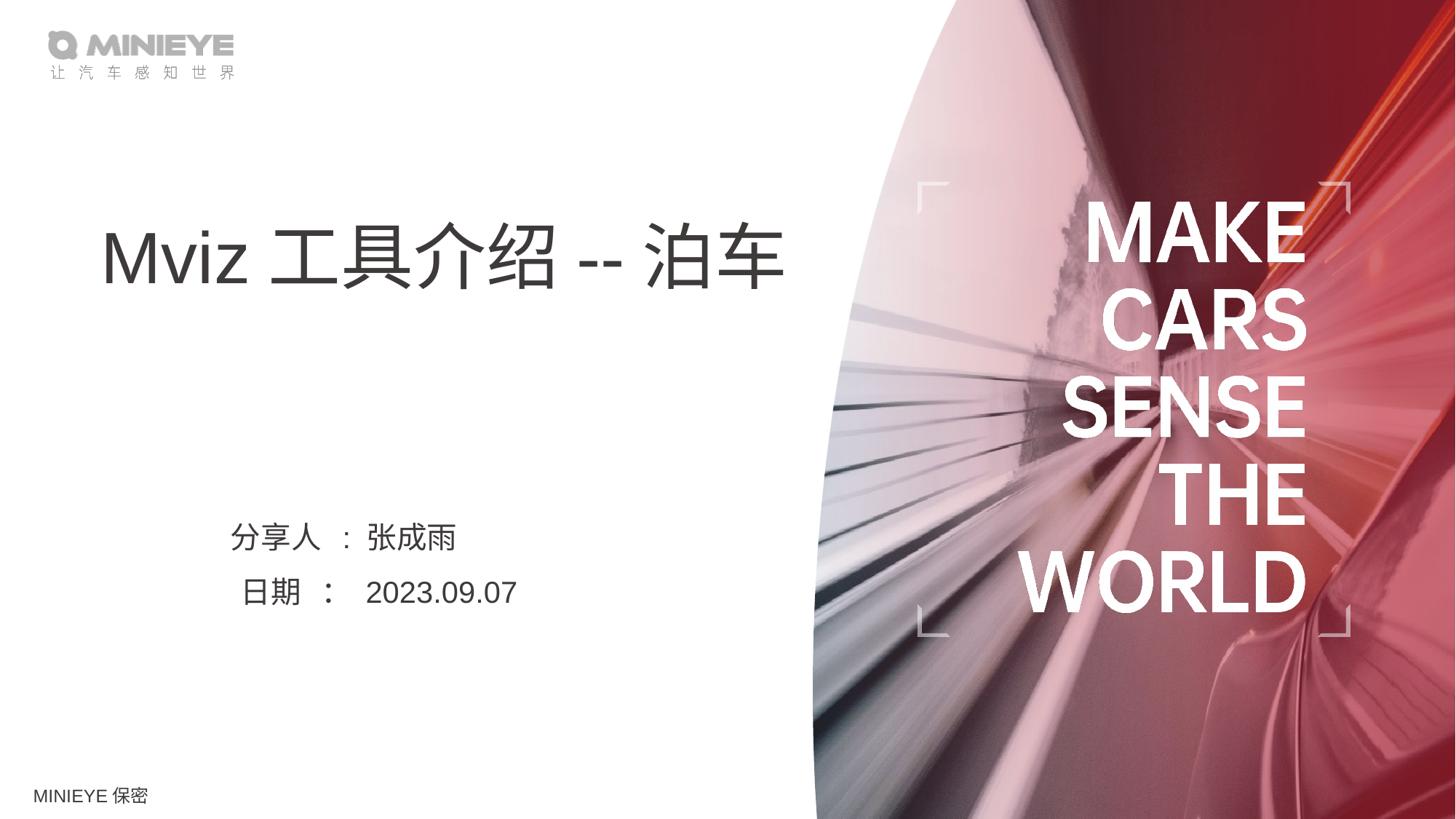

# Mviz工具介绍--泊车
       分享人  : 张成雨
       日期   ： 2023.09.07
MINIEYE保密